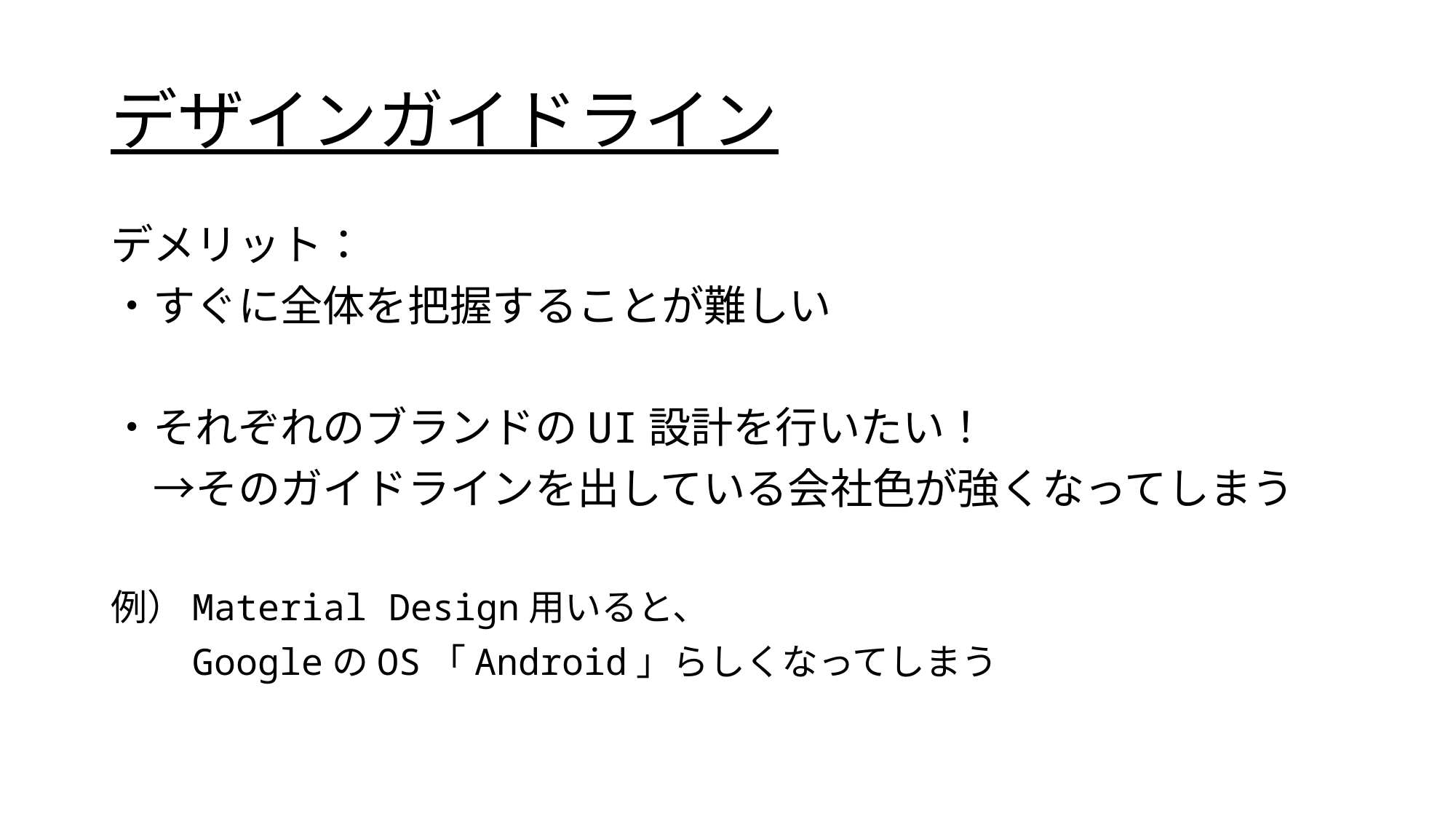

# デザインガイドライン
デメリット：
・すぐに全体を把握することが難しい

・それぞれのブランドのUI設計を行いたい！
　→そのガイドラインを出している会社色が強くなってしまう

例）Material Design用いると、
　　GoogleのOS「Android」らしくなってしまう